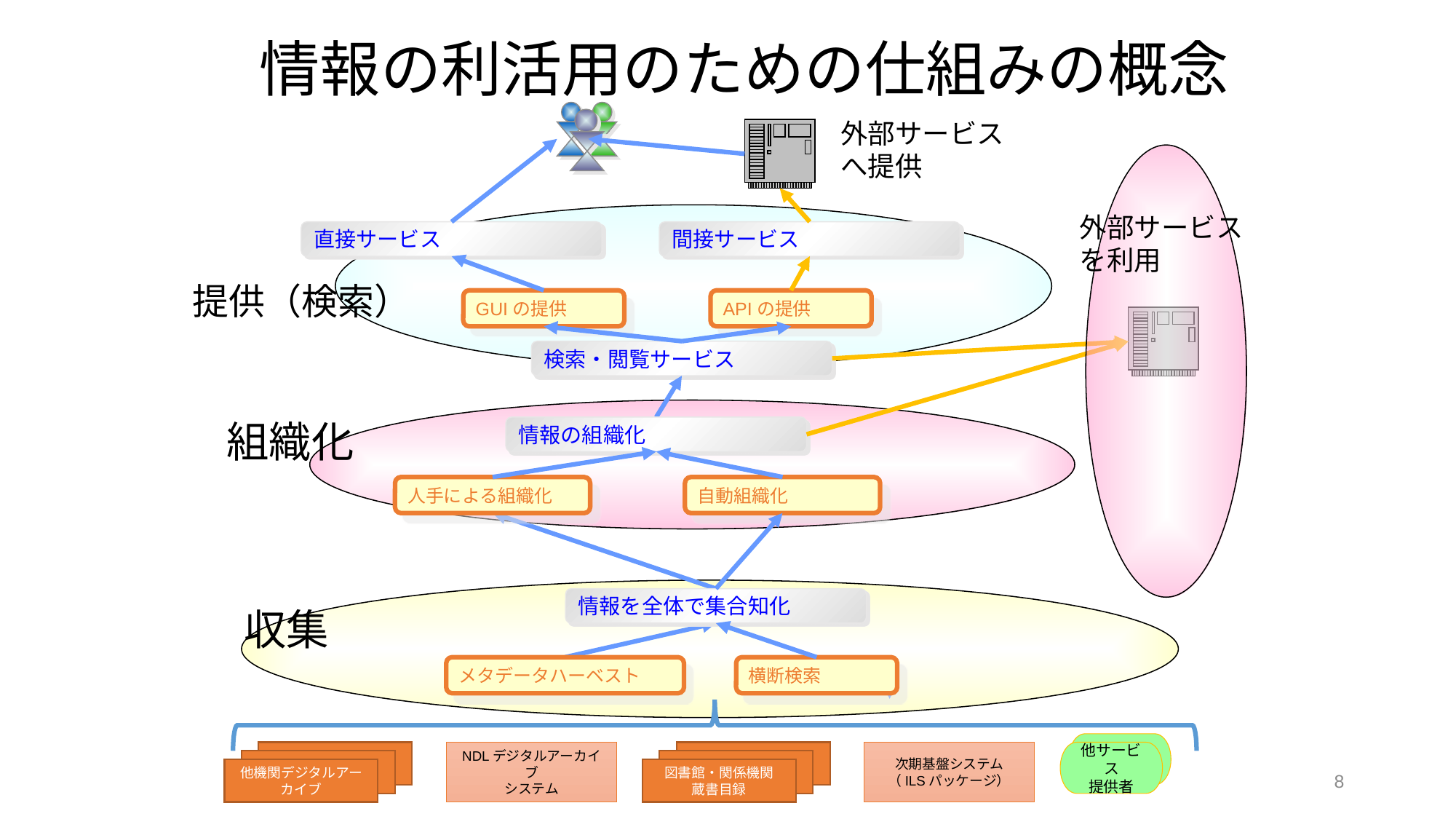

# 情報の利活用のための仕組みの概念

外部サービス
へ提供

外部サービス
を利用
直接サービス
間接サービス

提供（検索）
GUIの提供
APIの提供

検索・閲覧サービス

組織化
情報の組織化
人手による組織化
自動組織化
情報を全体で集合知化
収集
メタデータハーベスト
横断検索

他図書館蔵書目録
NDLデジタルアーカイブ
システム
他図書館蔵書目録
次期基盤システム
（ILSパッケージ）
他サービス
提供者
他図書館蔵書目録
他図書館蔵書目録
8
他機関デジタルアーカイブ
図書館・関係機関
蔵書目録